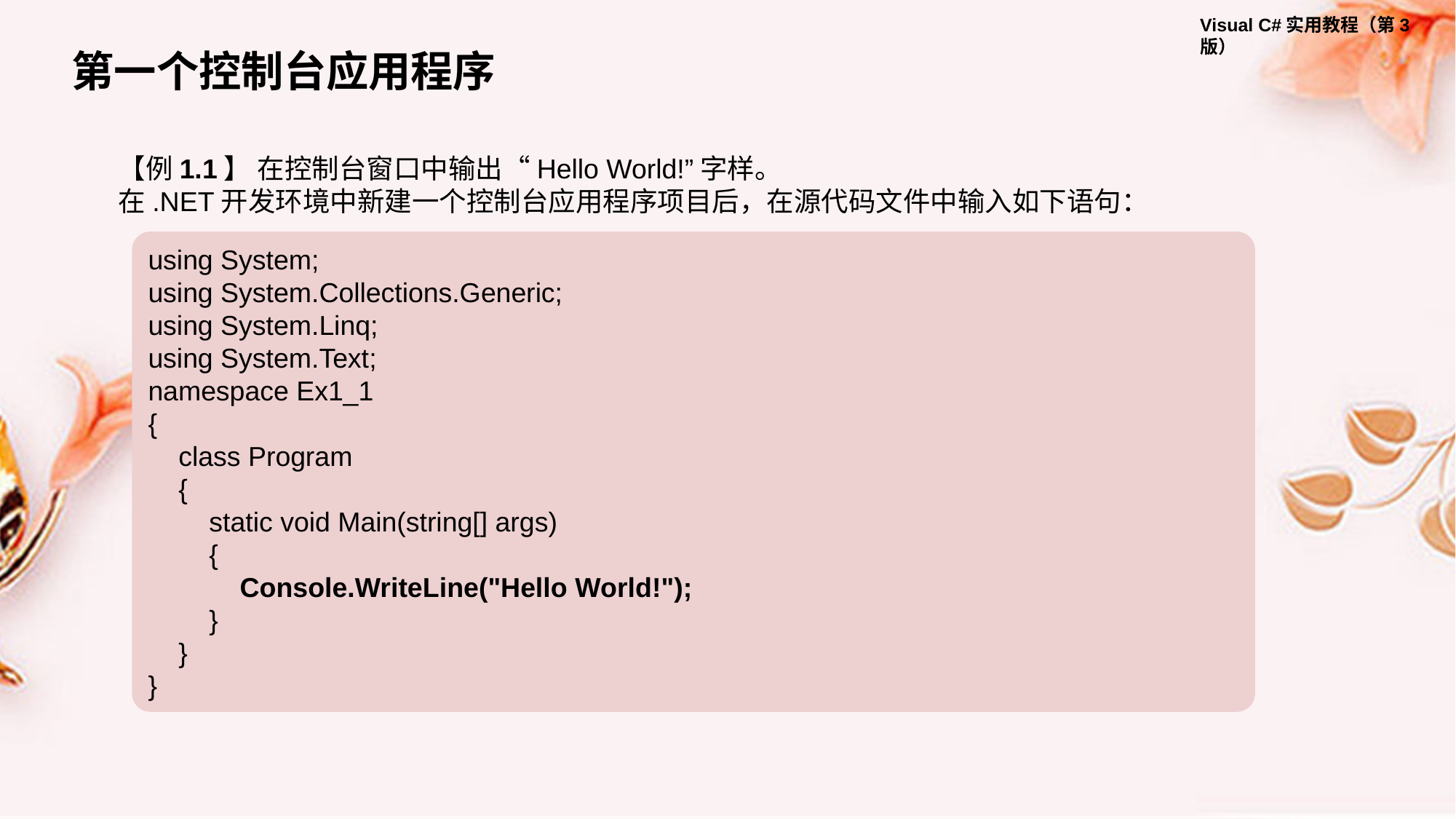

第一个控制台应用程序
【例1.1】 在控制台窗口中输出“Hello World!”字样。
在.NET开发环境中新建一个控制台应用程序项目后，在源代码文件中输入如下语句：
using System;
using System.Collections.Generic;
using System.Linq;
using System.Text;
namespace Ex1_1
{
    class Program
    {
        static void Main(string[] args)
        {
            Console.WriteLine("Hello World!");
        }
    }
}